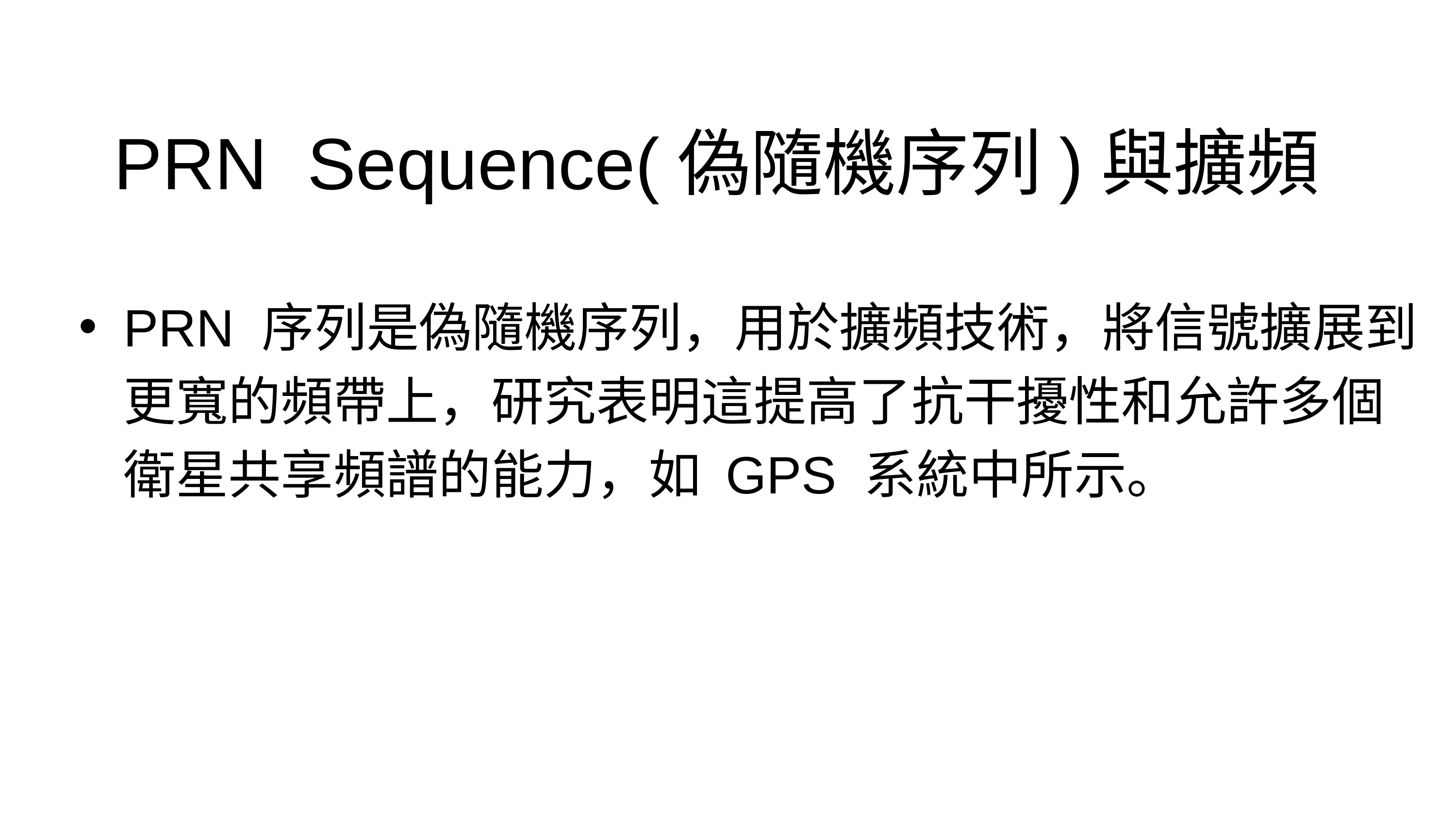

PRN  Sequence(偽隨機序列)與擴頻
PRN 序列是偽隨機序列，用於擴頻技術，將信號擴展到更寬的頻帶上，研究表明這提高了抗干擾性和允許多個衛星共享頻譜的能力，如 GPS 系統中所示。